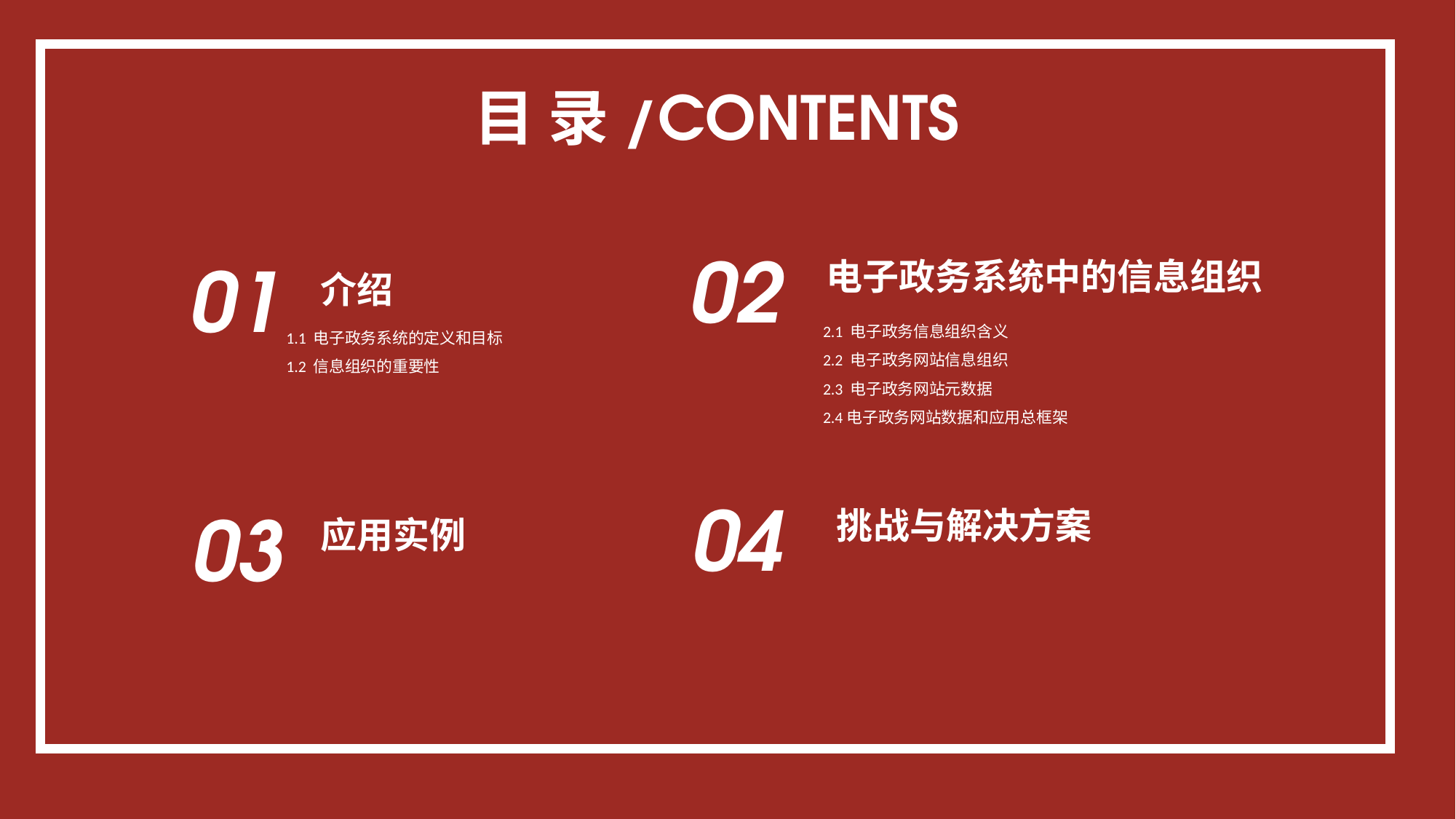

目 录/CONTENTS
02
电子政务系统中的信息组织
2.1 电子政务信息组织含义
2.2 电子政务网站信息组织
2.3 电子政务网站元数据
2.4电子政务网站数据和应用总框架
01
介绍
1.1 电子政务系统的定义和目标
1.2 信息组织的重要性
04
挑战与解决方案
03
应用实例